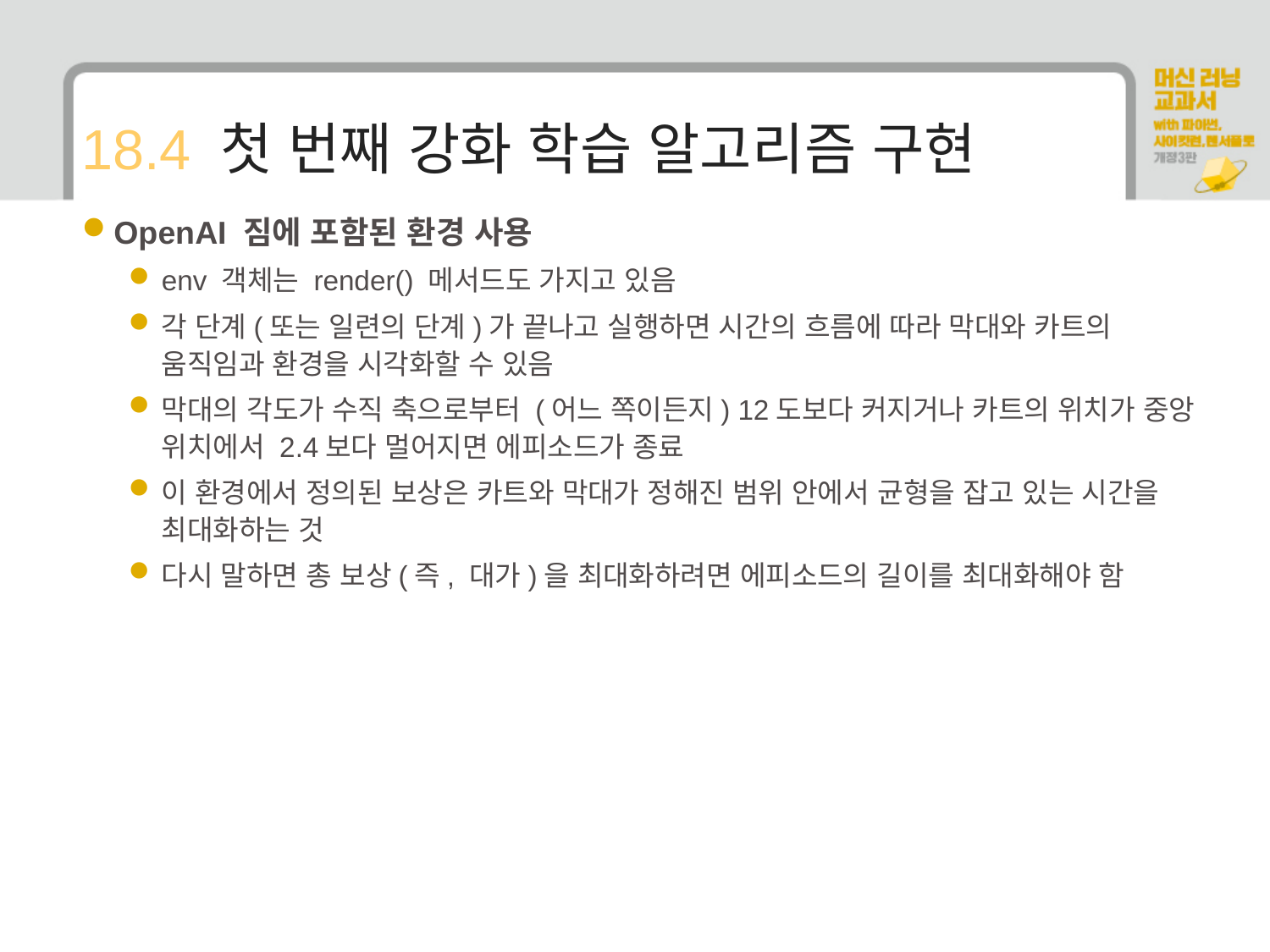

# 18.4 첫 번째 강화 학습 알고리즘 구현
OpenAI 짐에 포함된 환경 사용
env 객체는 render() 메서드도 가지고 있음
각 단계(또는 일련의 단계)가 끝나고 실행하면 시간의 흐름에 따라 막대와 카트의 움직임과 환경을 시각화할 수 있음
막대의 각도가 수직 축으로부터 (어느 쪽이든지) 12도보다 커지거나 카트의 위치가 중앙 위치에서 2.4보다 멀어지면 에피소드가 종료
이 환경에서 정의된 보상은 카트와 막대가 정해진 범위 안에서 균형을 잡고 있는 시간을 최대화하는 것
다시 말하면 총 보상(즉, 대가)을 최대화하려면 에피소드의 길이를 최대화해야 함